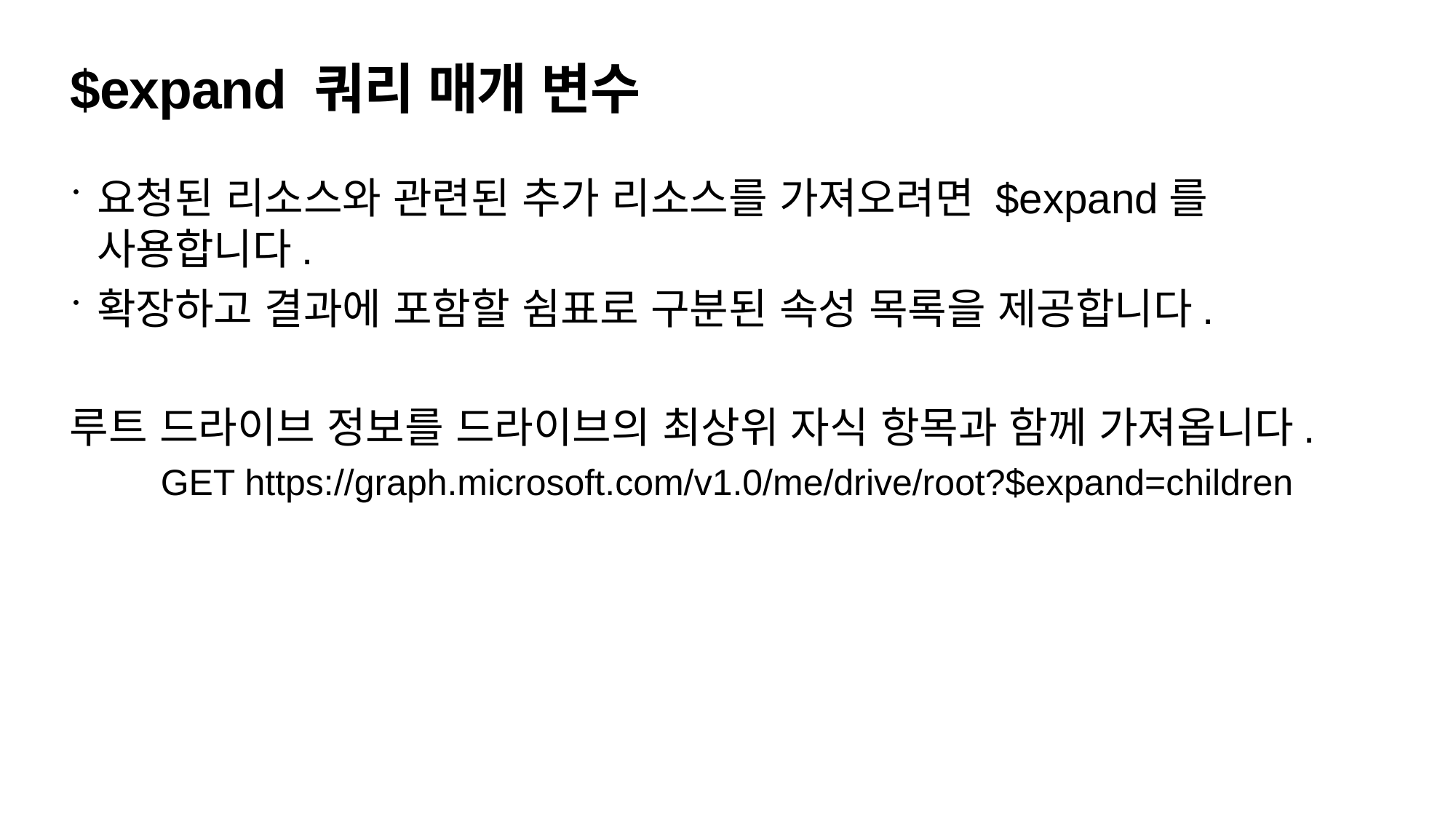

# $expand 쿼리 매개 변수
요청된 리소스와 관련된 추가 리소스를 가져오려면 $expand를 사용합니다.
확장하고 결과에 포함할 쉼표로 구분된 속성 목록을 제공합니다.

루트 드라이브 정보를 드라이브의 최상위 자식 항목과 함께 가져옵니다.
GET https://graph.microsoft.com/v1.0/me/drive/root?$expand=children